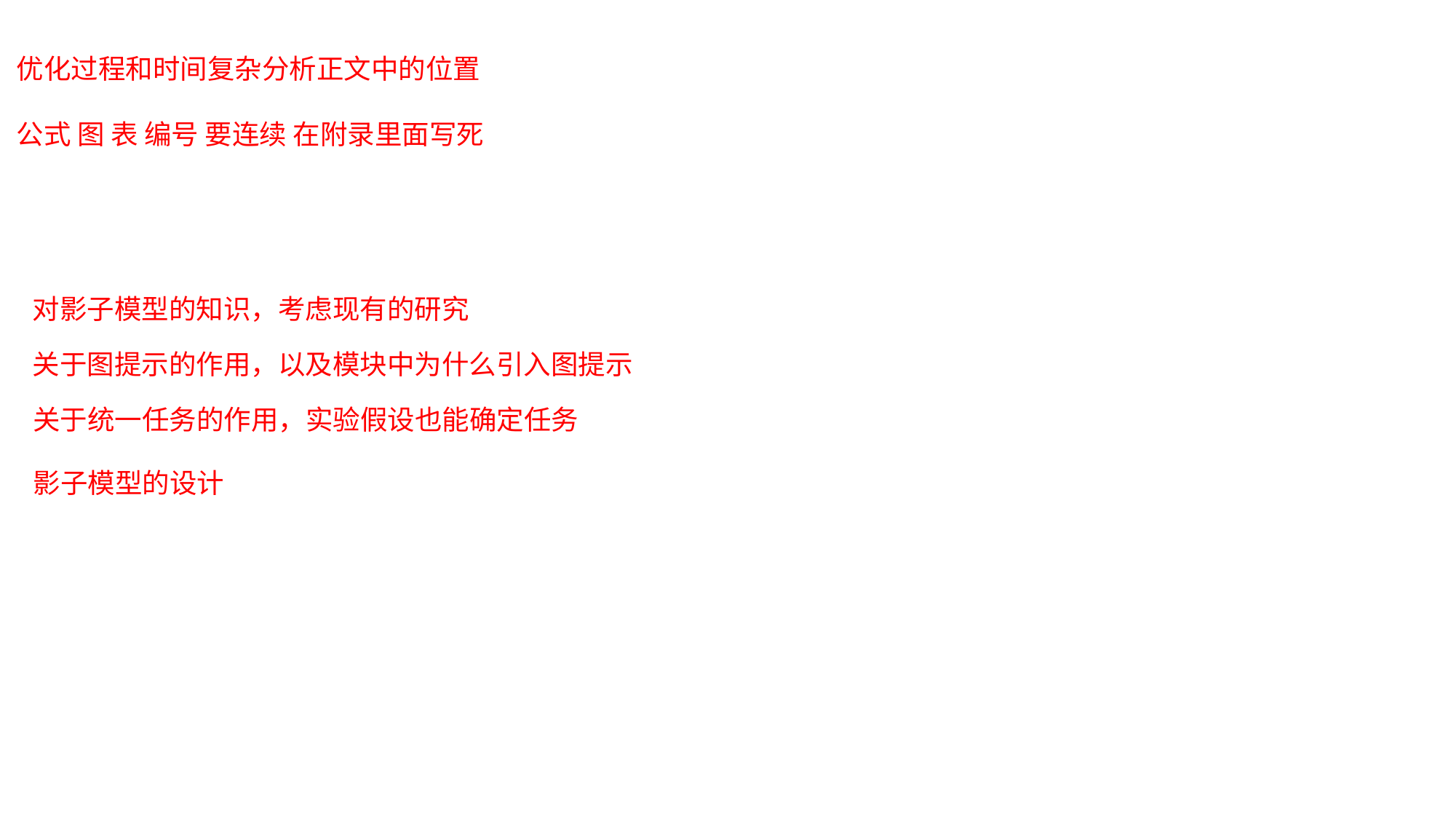

优化过程和时间复杂分析正文中的位置

公式 图 表 编号 要连续 在附录里面写死
对影子模型的知识，考虑现有的研究
关于图提示的作用，以及模块中为什么引入图提示
关于统一任务的作用，实验假设也能确定任务
影子模型的设计